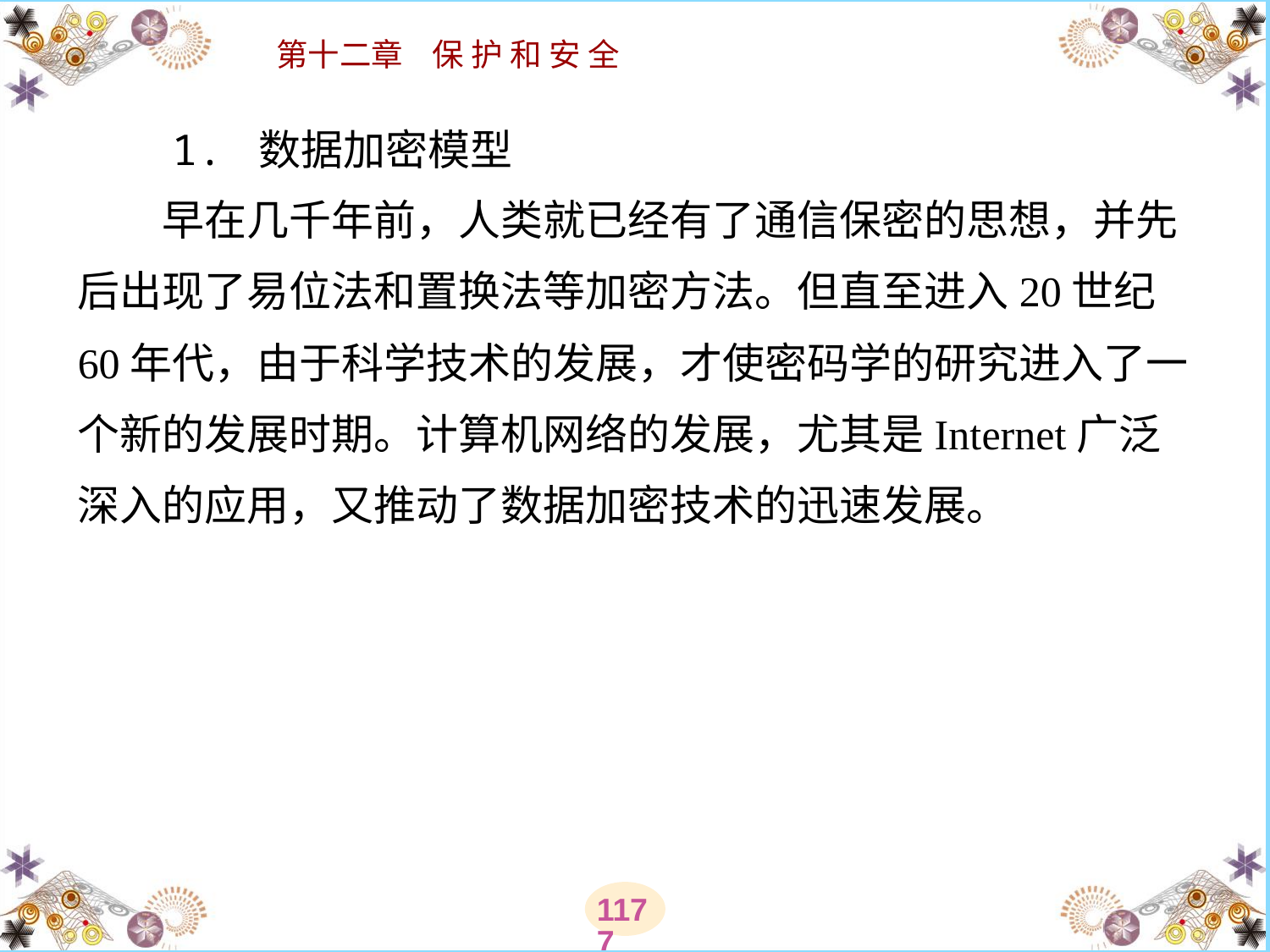

# 1. 数据加密模型 　　早在几千年前，人类就已经有了通信保密的思想，并先后出现了易位法和置换法等加密方法。但直至进入20世纪60年代，由于科学技术的发展，才使密码学的研究进入了一个新的发展时期。计算机网络的发展，尤其是Internet广泛深入的应用，又推动了数据加密技术的迅速发展。